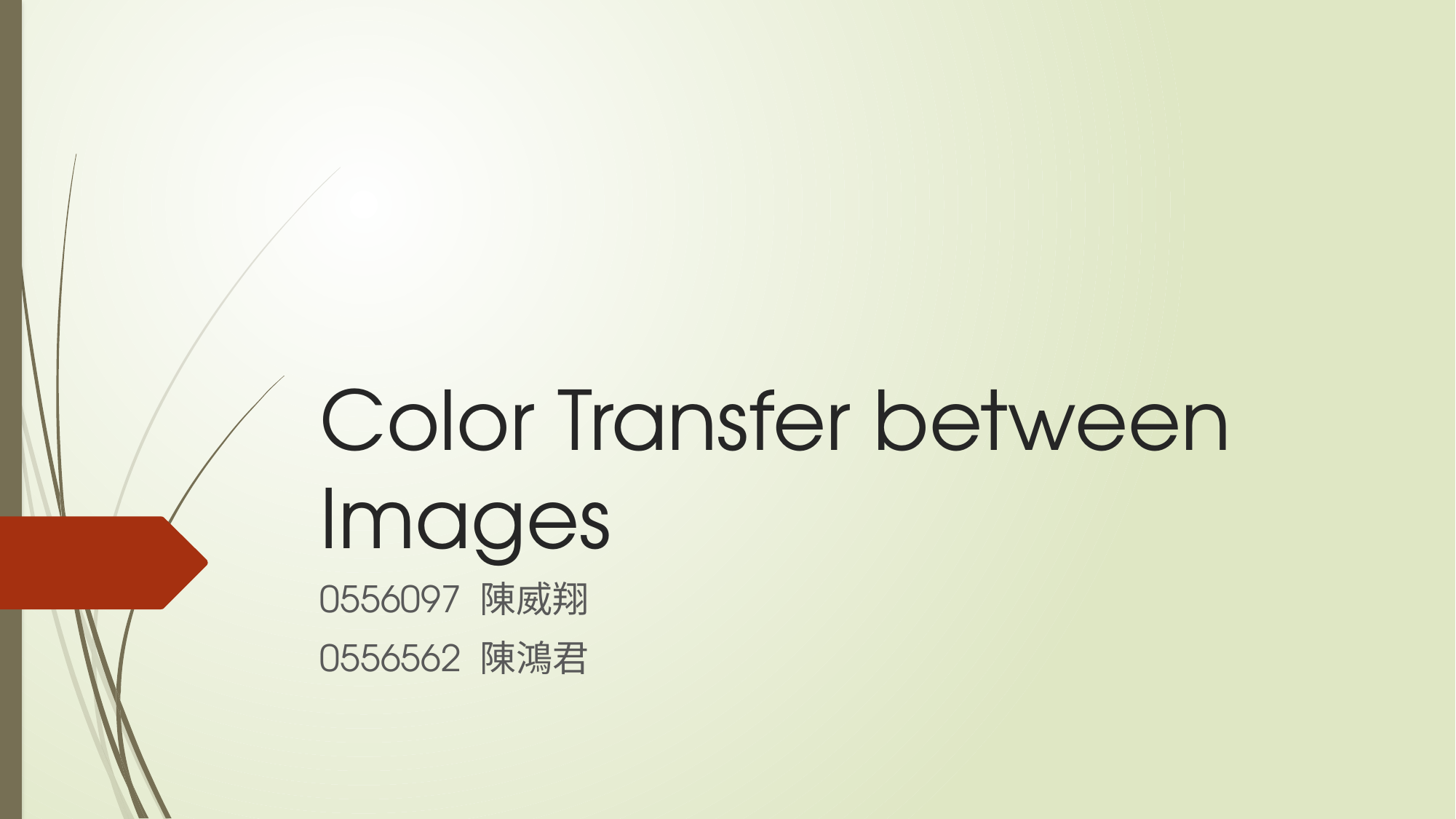

# Color Transfer between Images
0556097 陳威翔
0556562 陳鴻君